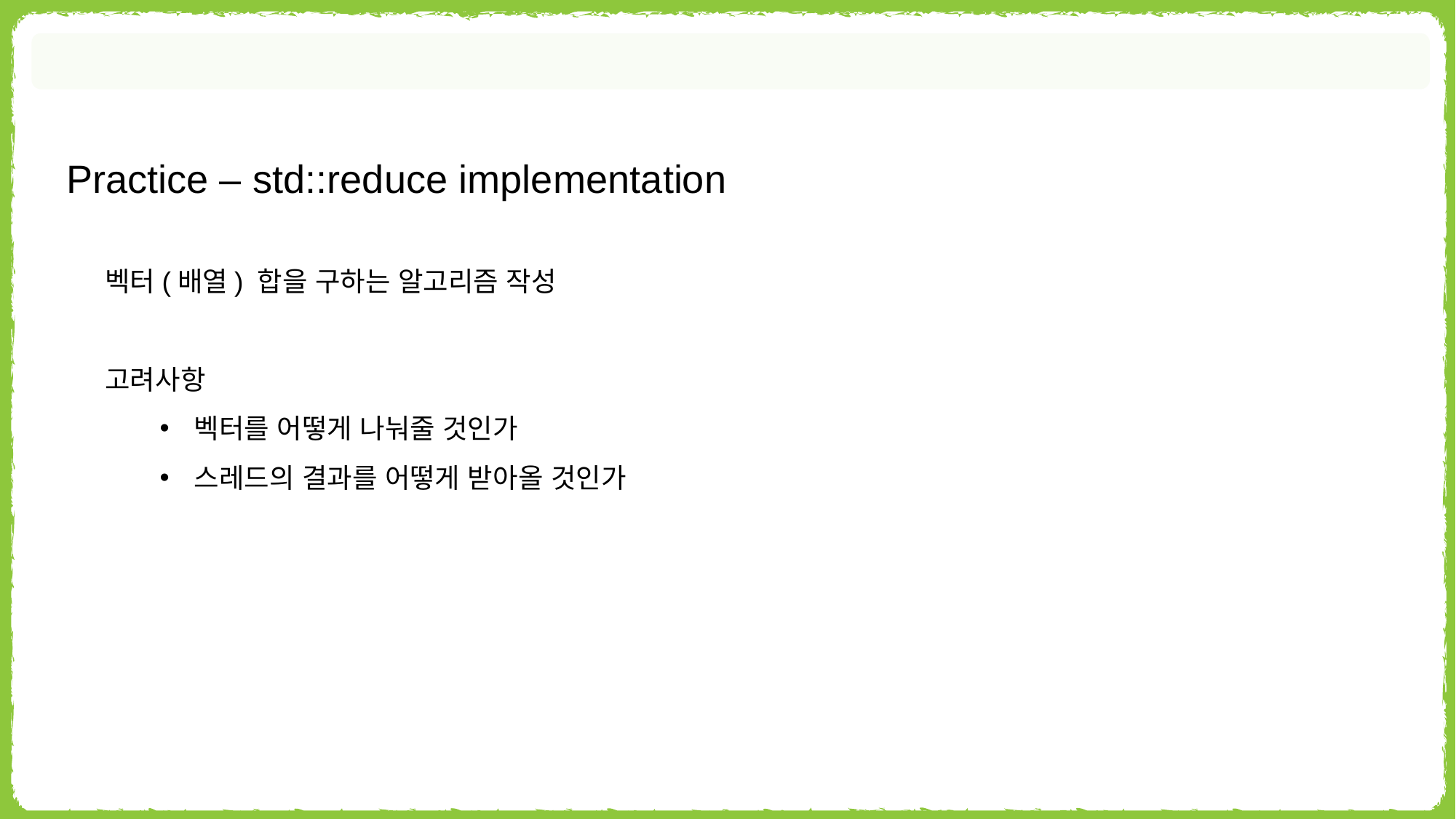

Practice – std::reduce implementation
벡터(배열) 합을 구하는 알고리즘 작성

고려사항
벡터를 어떻게 나눠줄 것인가
스레드의 결과를 어떻게 받아올 것인가